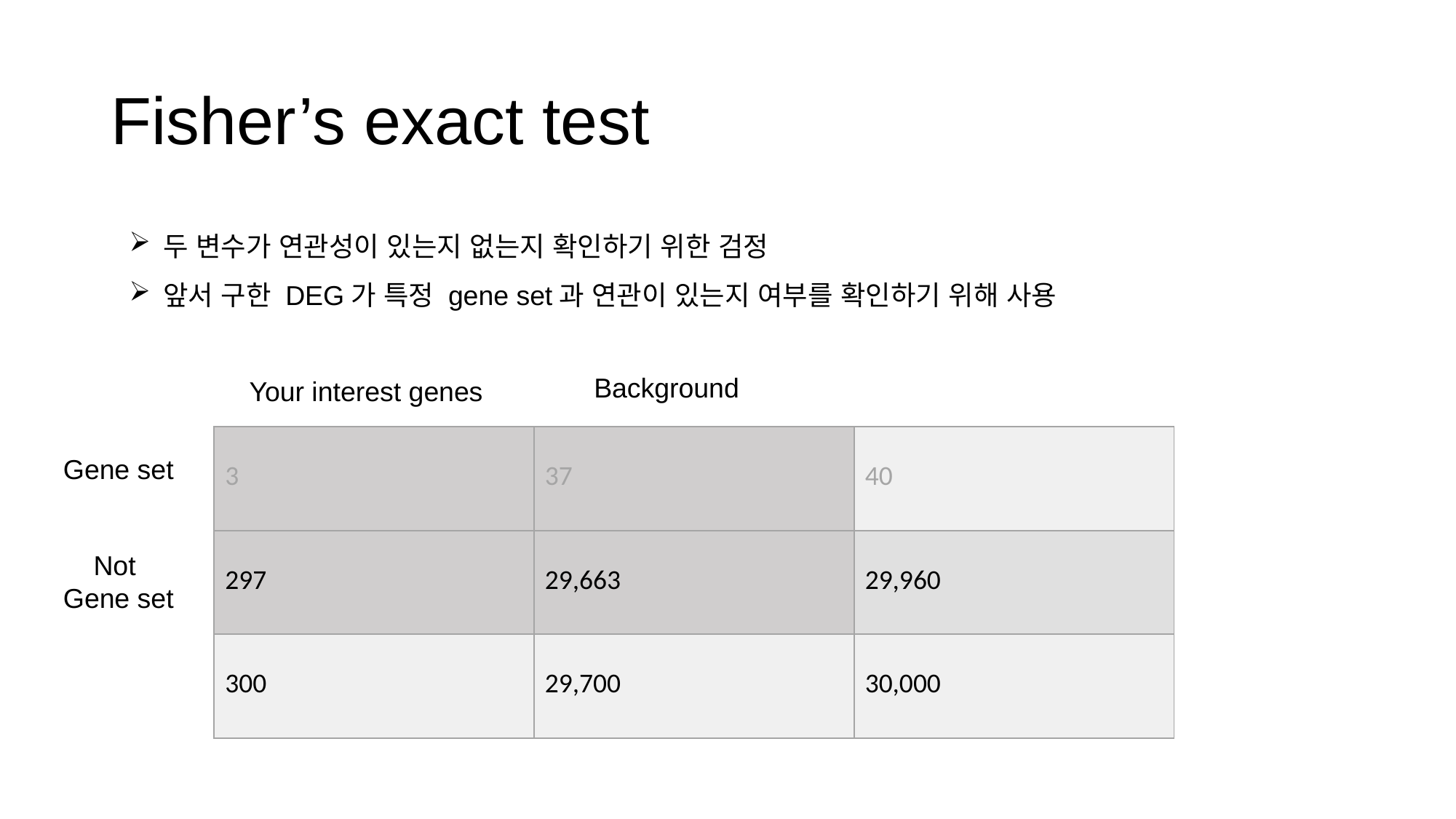

# Fisher’s exact test
두 변수가 연관성이 있는지 없는지 확인하기 위한 검정
앞서 구한 DEG가 특정 gene set과 연관이 있는지 여부를 확인하기 위해 사용

Background
Your interest genes
| 3 | 37 | 40 |
| --- | --- | --- |
| 297 | 29,663 | 29,960 |
| 300 | 29,700 | 30,000 |
Gene set
Not
Gene set